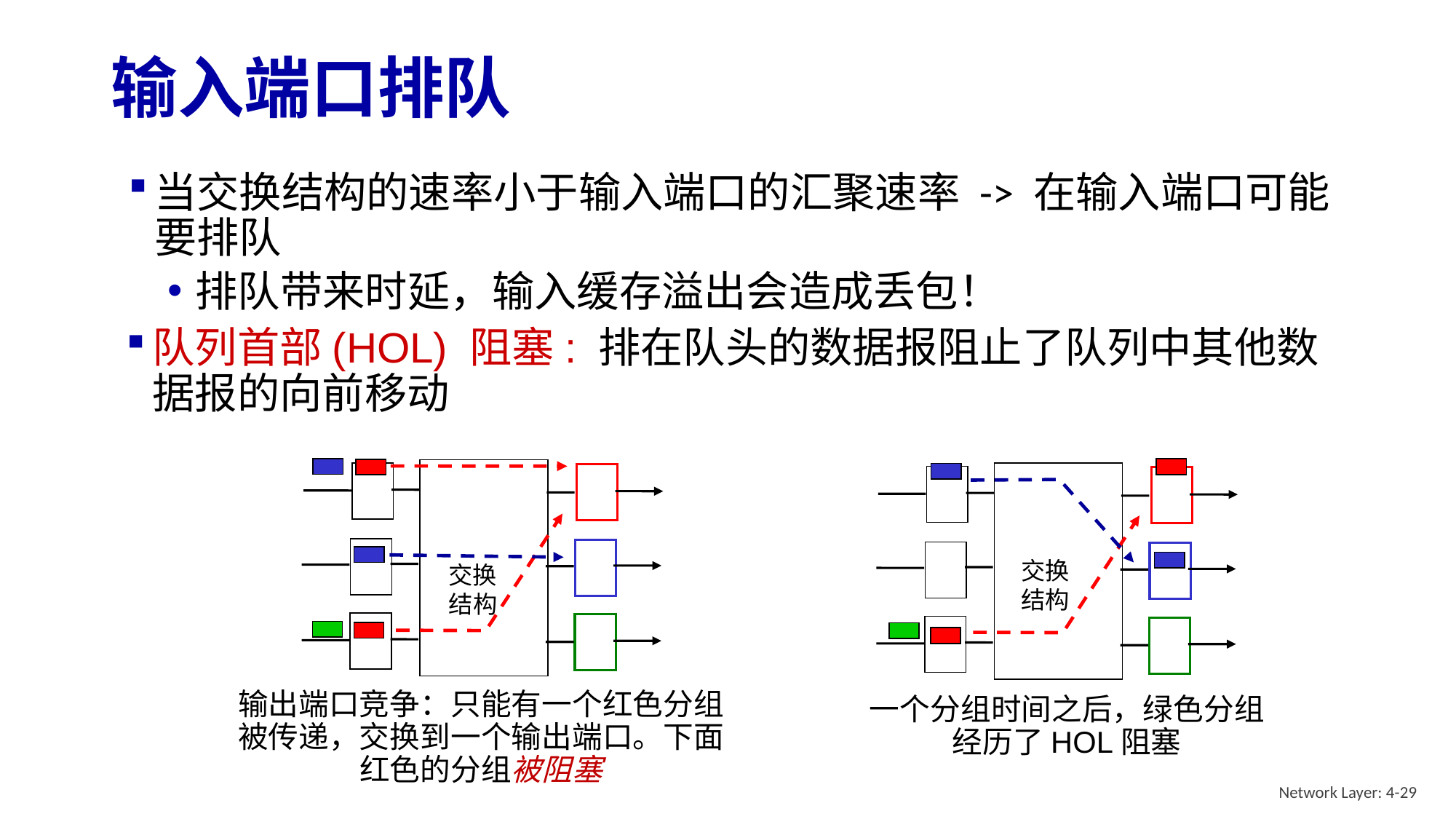

# 输入端口排队
当交换结构的速率小于输入端口的汇聚速率 -> 在输入端口可能要排队
排队带来时延，输入缓存溢出会造成丢包！

队列首部(HOL) 阻塞: 排在队头的数据报阻止了队列中其他数据报的向前移动

交换
结构

交换
结构

一个分组时间之后，绿色分组经历了HOL阻塞
输出端口竞争：只能有一个红色分组被传递，交换到一个输出端口。下面红色的分组被阻塞
Network Layer: 4-29